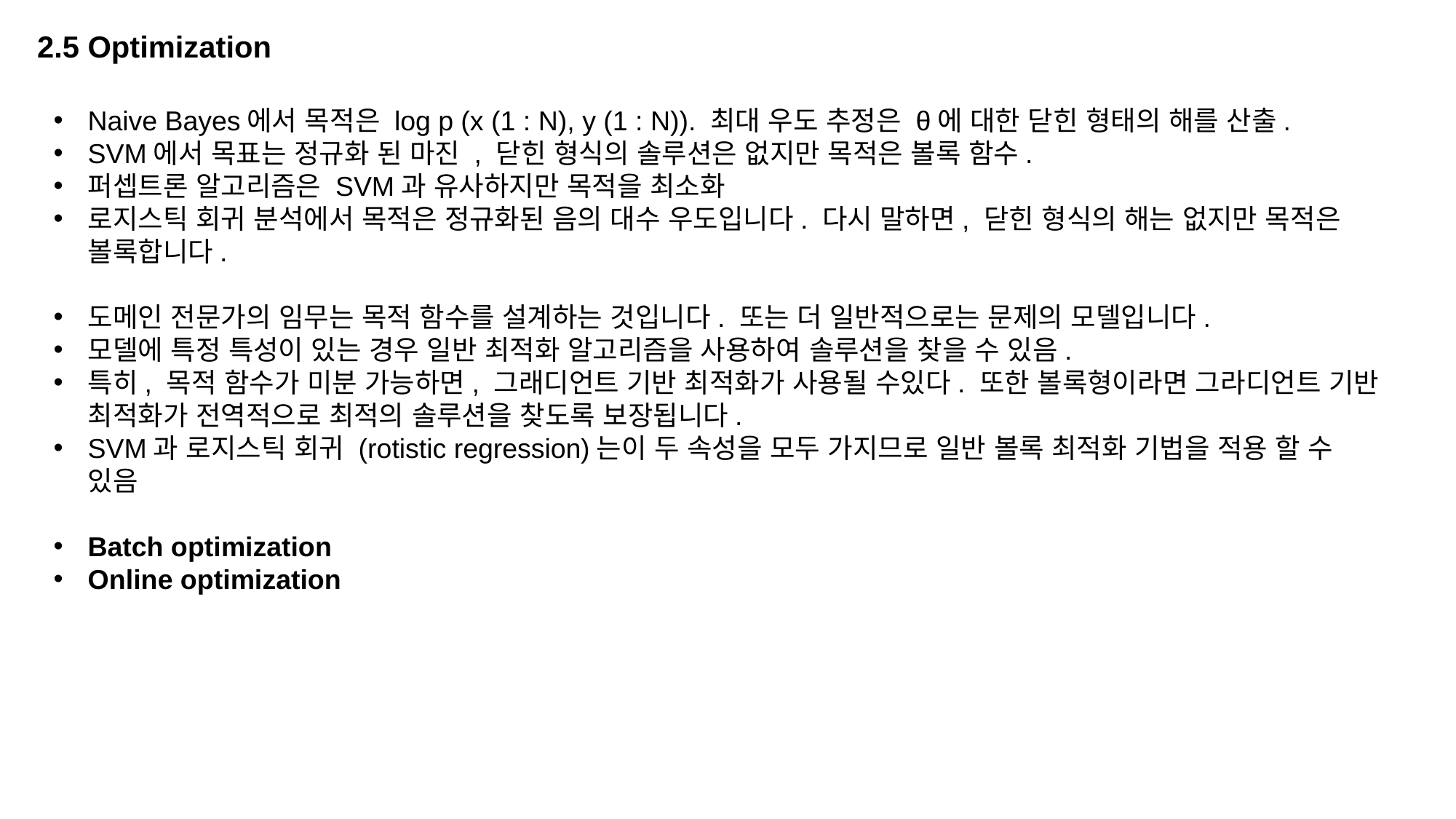

# 2.5 Optimization
Naive Bayes에서 목적은 log p (x (1 : N), y (1 : N)). 최대 우도 추정은 θ에 대한 닫힌 형태의 해를 산출.
SVM에서 목표는 정규화 된 마진 , 닫힌 형식의 솔루션은 없지만 목적은 볼록 함수.
퍼셉트론 알고리즘은 SVM과 유사하지만 목적을 최소화
로지스틱 회귀 분석에서 목적은 정규화된 음의 대수 우도입니다. 다시 말하면, 닫힌 형식의 해는 없지만 목적은 볼록합니다.

도메인 전문가의 임무는 목적 함수를 설계하는 것입니다. 또는 더 일반적으로는 문제의 모델입니다.
모델에 특정 특성이 있는 경우 일반 최적화 알고리즘을 사용하여 솔루션을 찾을 수 있음.
특히, 목적 함수가 미분 가능하면, 그래디언트 기반 최적화가 사용될 수있다. 또한 볼록형이라면 그라디언트 기반 최적화가 전역적으로 최적의 솔루션을 찾도록 보장됩니다.
SVM과 로지스틱 회귀 (rotistic regression)는이 두 속성을 모두 가지므로 일반 볼록 최적화 기법을 적용 할 수 있음

Batch optimization
Online optimization